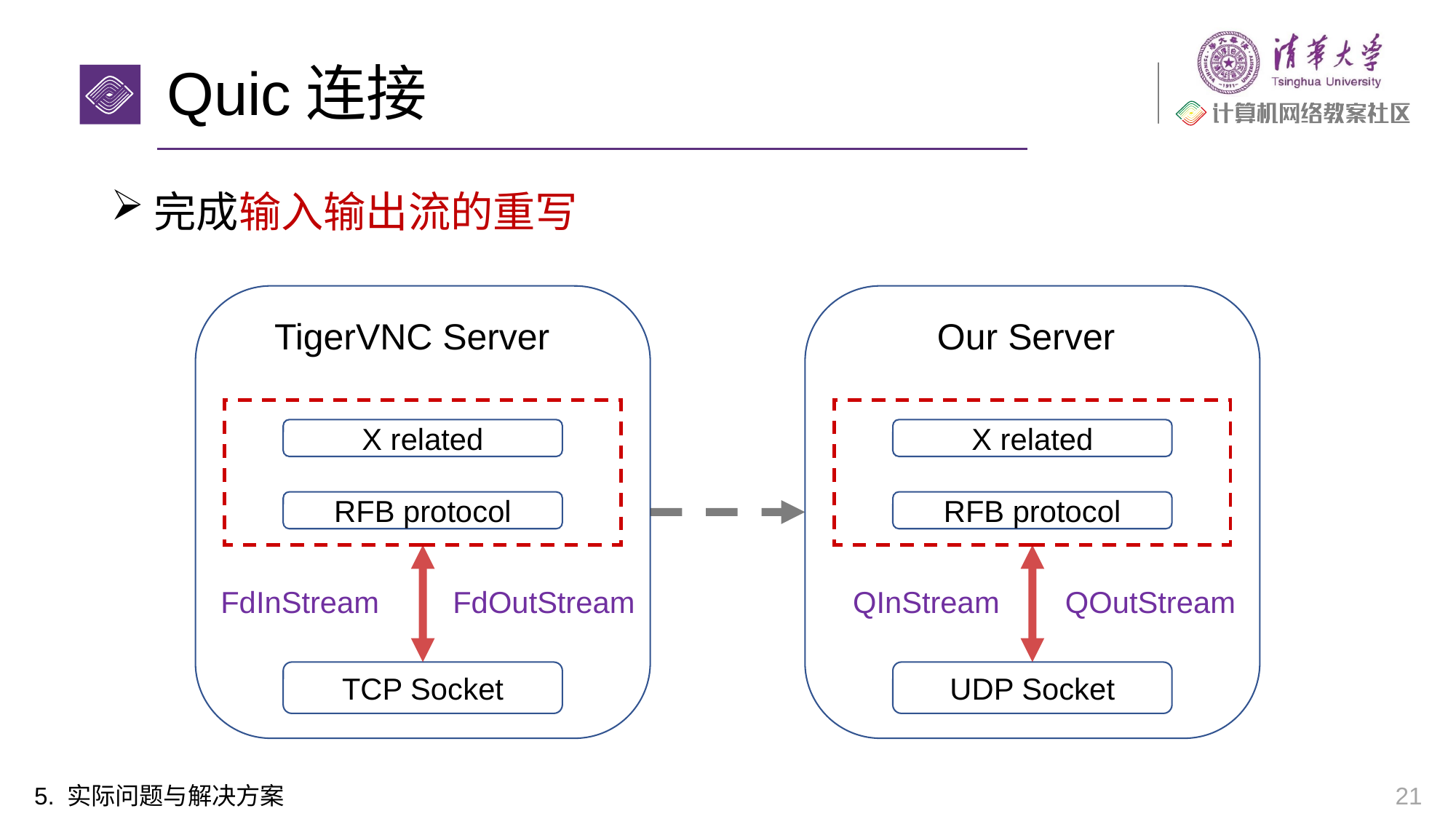

# Quic连接
完成输入输出流的重写

TigerVNC Server

X related
RFB protocol
TCP Socket

Our Server

X related
RFB protocol
UDP Socket
FdInStream
FdOutStream
QInStream
QOutStream

5. 实际问题与解决方案
21